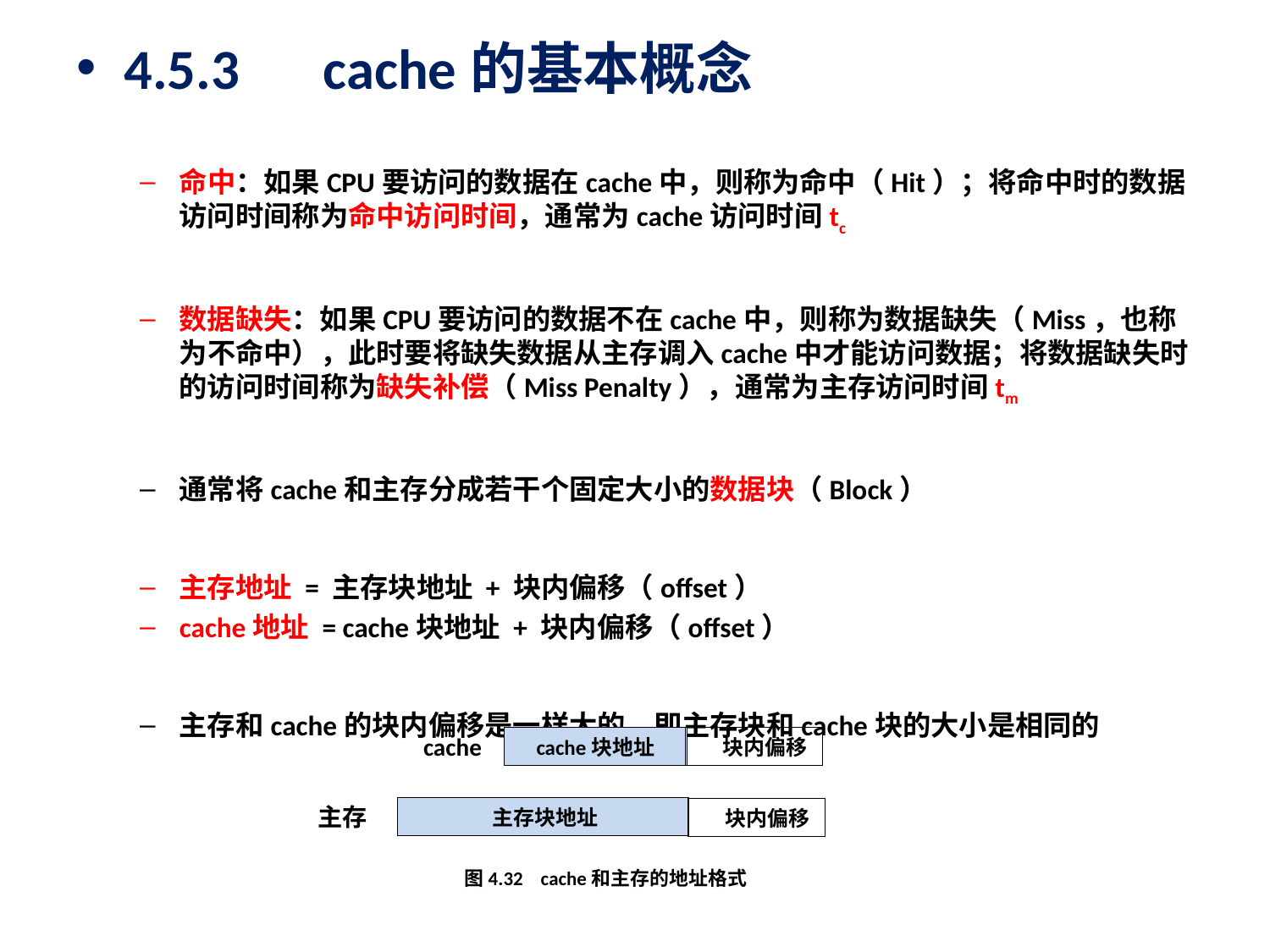

4.5.3　cache的基本概念

命中：如果CPU要访问的数据在cache中，则称为命中（Hit）；将命中时的数据访问时间称为命中访问时间，通常为cache访问时间tc

数据缺失：如果CPU要访问的数据不在cache中，则称为数据缺失（Miss，也称为不命中），此时要将缺失数据从主存调入cache中才能访问数据；将数据缺失时的访问时间称为缺失补偿（Miss Penalty），通常为主存访问时间tm

通常将cache和主存分成若干个固定大小的数据块（Block）

主存地址 = 主存块地址 + 块内偏移（offset）
cache地址 = cache块地址 + 块内偏移（offset）

主存和cache的块内偏移是一样大的，即主存块和cache块的大小是相同的

cache
    块内偏移
    cache块地址
                主存块地址
    块内偏移
主存
图4.32    cache和主存的地址格式